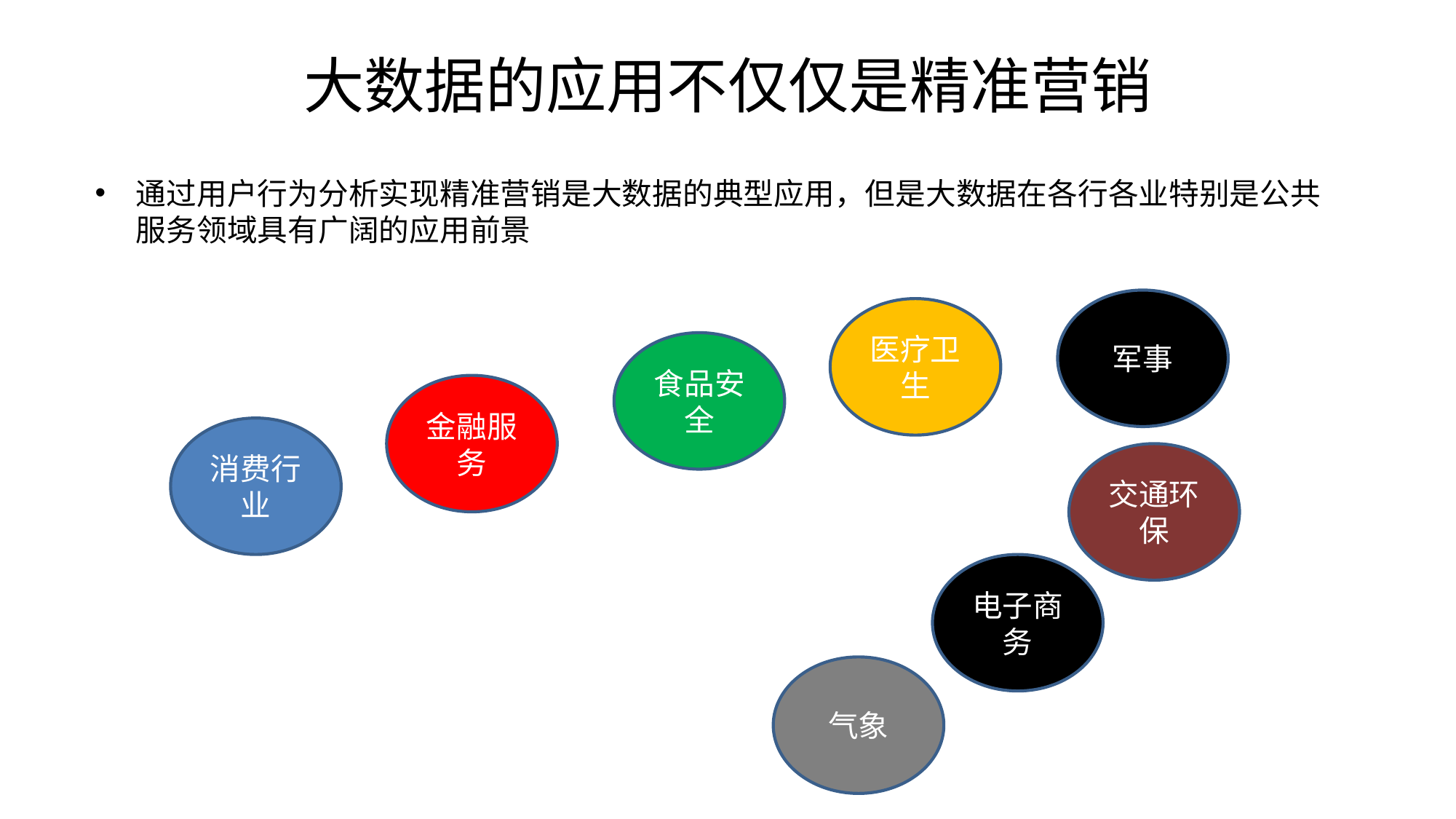

# 大数据的应用不仅仅是精准营销
通过用户行为分析实现精准营销是大数据的典型应用，但是大数据在各行各业特别是公共服务领域具有广阔的应用前景
军事
医疗卫生
食品安全
金融服务
消费行业
交通环保
电子商务
气象